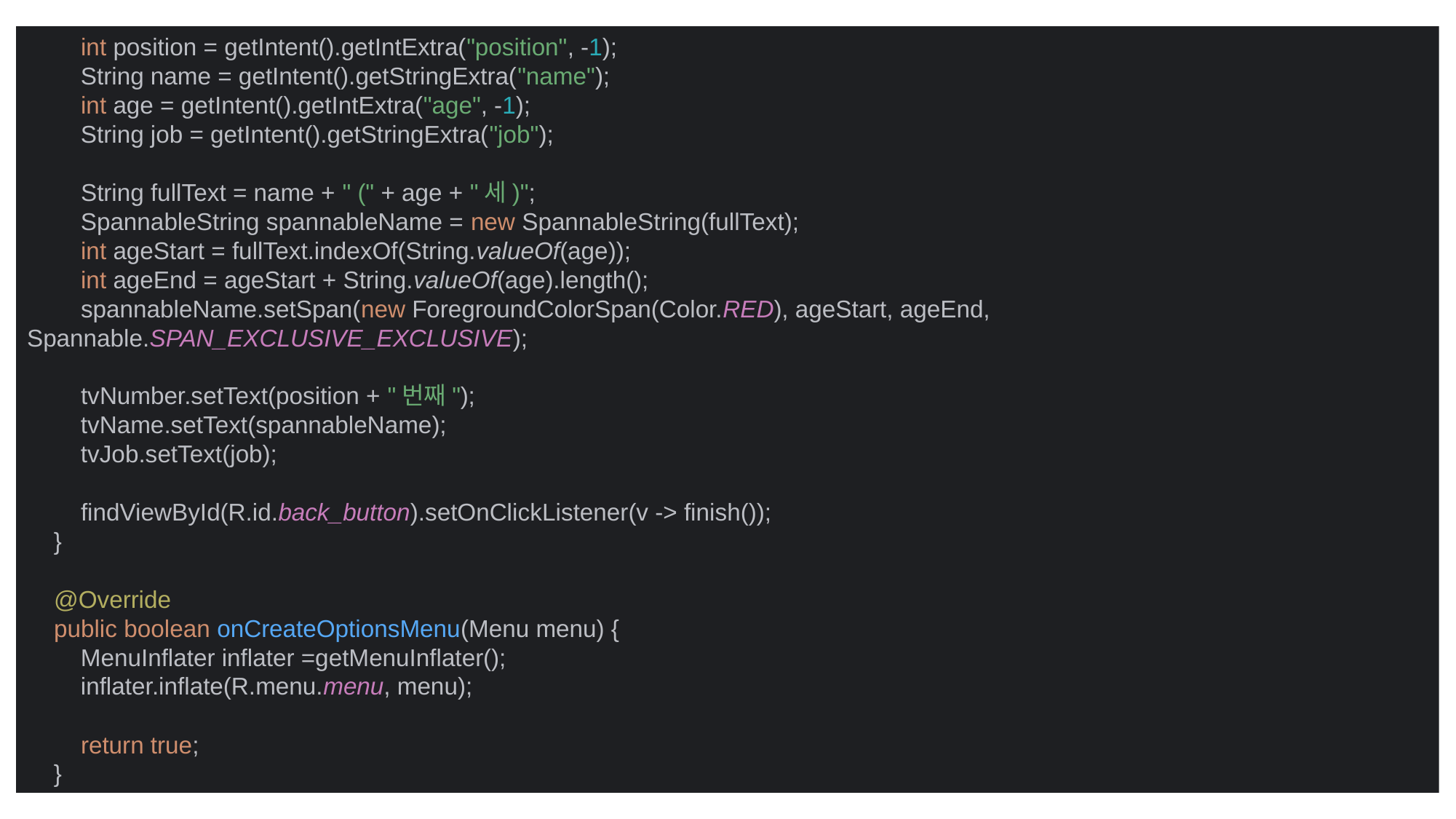

int position = getIntent().getIntExtra("position", -1);
        String name = getIntent().getStringExtra("name");
        int age = getIntent().getIntExtra("age", -1);
        String job = getIntent().getStringExtra("job");
        String fullText = name + " (" + age + "세)";
        SpannableString spannableName = new SpannableString(fullText);
        int ageStart = fullText.indexOf(String.valueOf(age));
        int ageEnd = ageStart + String.valueOf(age).length();
        spannableName.setSpan(new ForegroundColorSpan(Color.RED), ageStart, ageEnd, Spannable.SPAN_EXCLUSIVE_EXCLUSIVE);
        tvNumber.setText(position + "번째");
        tvName.setText(spannableName);
        tvJob.setText(job);
        findViewById(R.id.back_button).setOnClickListener(v -> finish());
    }
    @Override
    public boolean onCreateOptionsMenu(Menu menu) {
        MenuInflater inflater =getMenuInflater();
        inflater.inflate(R.menu.menu, menu);
        return true;
    }